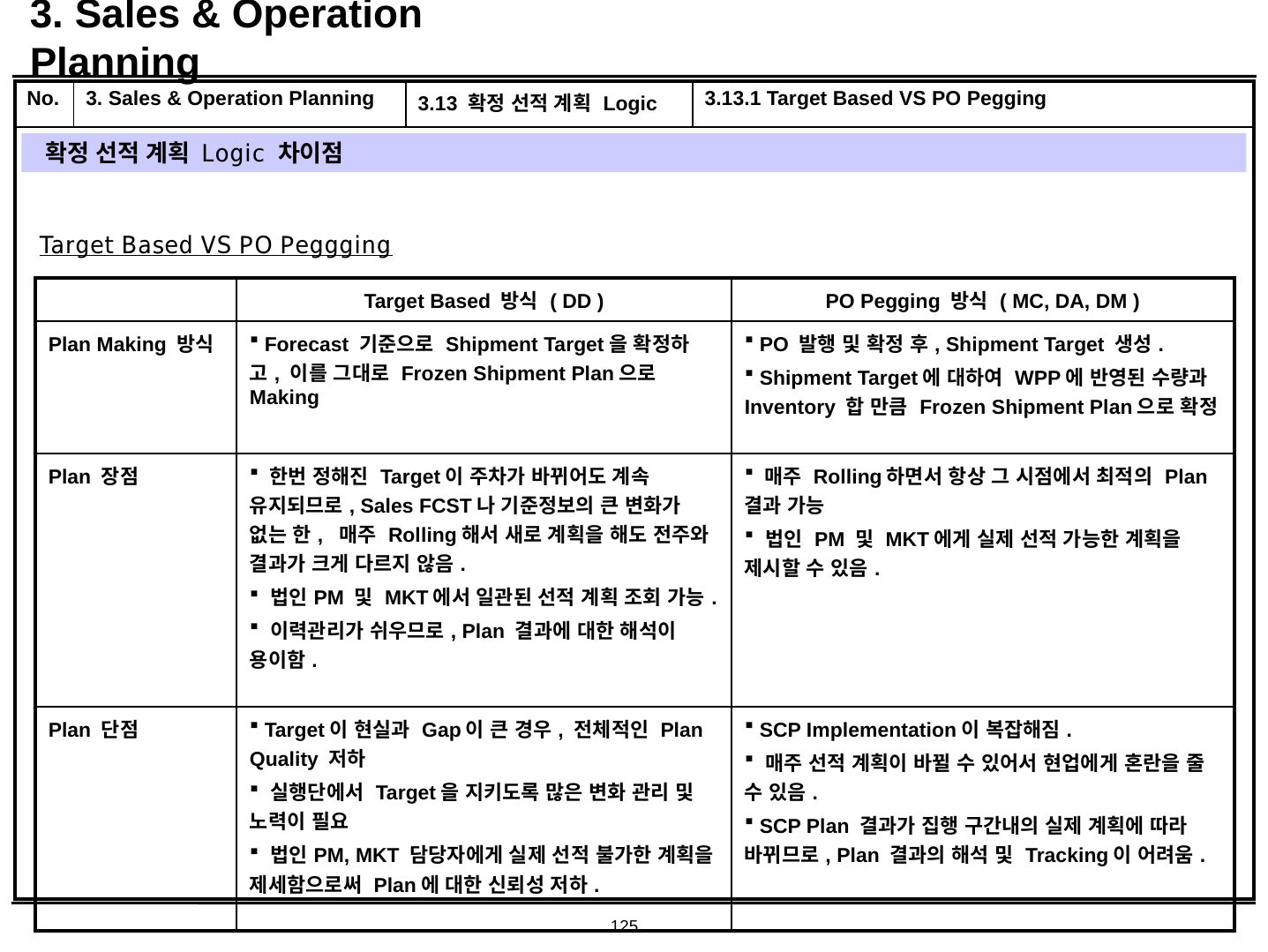

# 3. Sales & Operation Planning
| No. | 3. Sales & Operation Planning | 3.13 확정 선적 계획 Logic | 3.13.1 Target Based VS PO Pegging |
| --- | --- | --- | --- |
|  |  |  |  |
확정 선적 계획 Logic 차이점
Target Based VS PO Peggging
|  | Target Based 방식 ( DD ) | PO Pegging 방식 ( MC, DA, DM ) |
| --- | --- | --- |
| Plan Making 방식 | Forecast 기준으로 Shipment Target을 확정하고, 이를 그대로 Frozen Shipment Plan으로 Making | PO 발행 및 확정 후, Shipment Target 생성. Shipment Target에 대하여 WPP에 반영된 수량과 Inventory 합 만큼 Frozen Shipment Plan으로 확정 |
| Plan 장점 | 한번 정해진 Target이 주차가 바뀌어도 계속 유지되므로, Sales FCST나 기준정보의 큰 변화가 없는 한, 매주 Rolling해서 새로 계획을 해도 전주와 결과가 크게 다르지 않음. 법인PM 및 MKT에서 일관된 선적 계획 조회 가능. 이력관리가 쉬우므로, Plan 결과에 대한 해석이 용이함. | 매주 Rolling하면서 항상 그 시점에서 최적의 Plan 결과 가능 법인 PM 및 MKT에게 실제 선적 가능한 계획을 제시할 수 있음. |
| Plan 단점 | Target이 현실과 Gap이 큰 경우, 전체적인 Plan Quality 저하 실행단에서 Target을 지키도록 많은 변화 관리 및 노력이 필요 법인PM, MKT 담당자에게 실제 선적 불가한 계획을 제세함으로써 Plan에 대한 신뢰성 저하. | SCP Implementation이 복잡해짐. 매주 선적 계획이 바뀔 수 있어서 현업에게 혼란을 줄 수 있음. SCP Plan 결과가 집행 구간내의 실제 계획에 따라 바뀌므로, Plan 결과의 해석 및 Tracking이 어려움. |
125